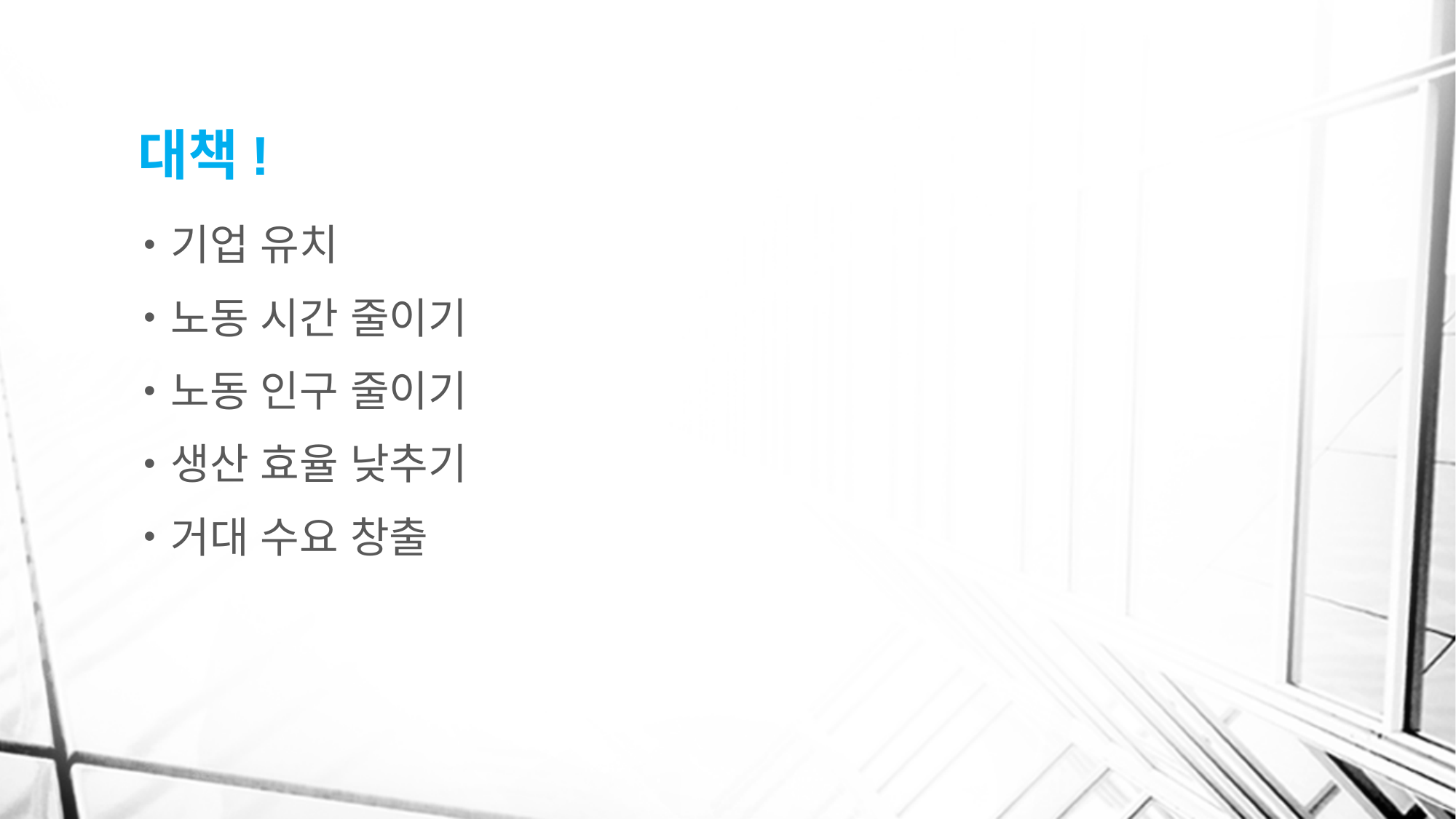

# 대책!
기업 유치
노동 시간 줄이기
노동 인구 줄이기
생산 효율 낮추기
거대 수요 창출